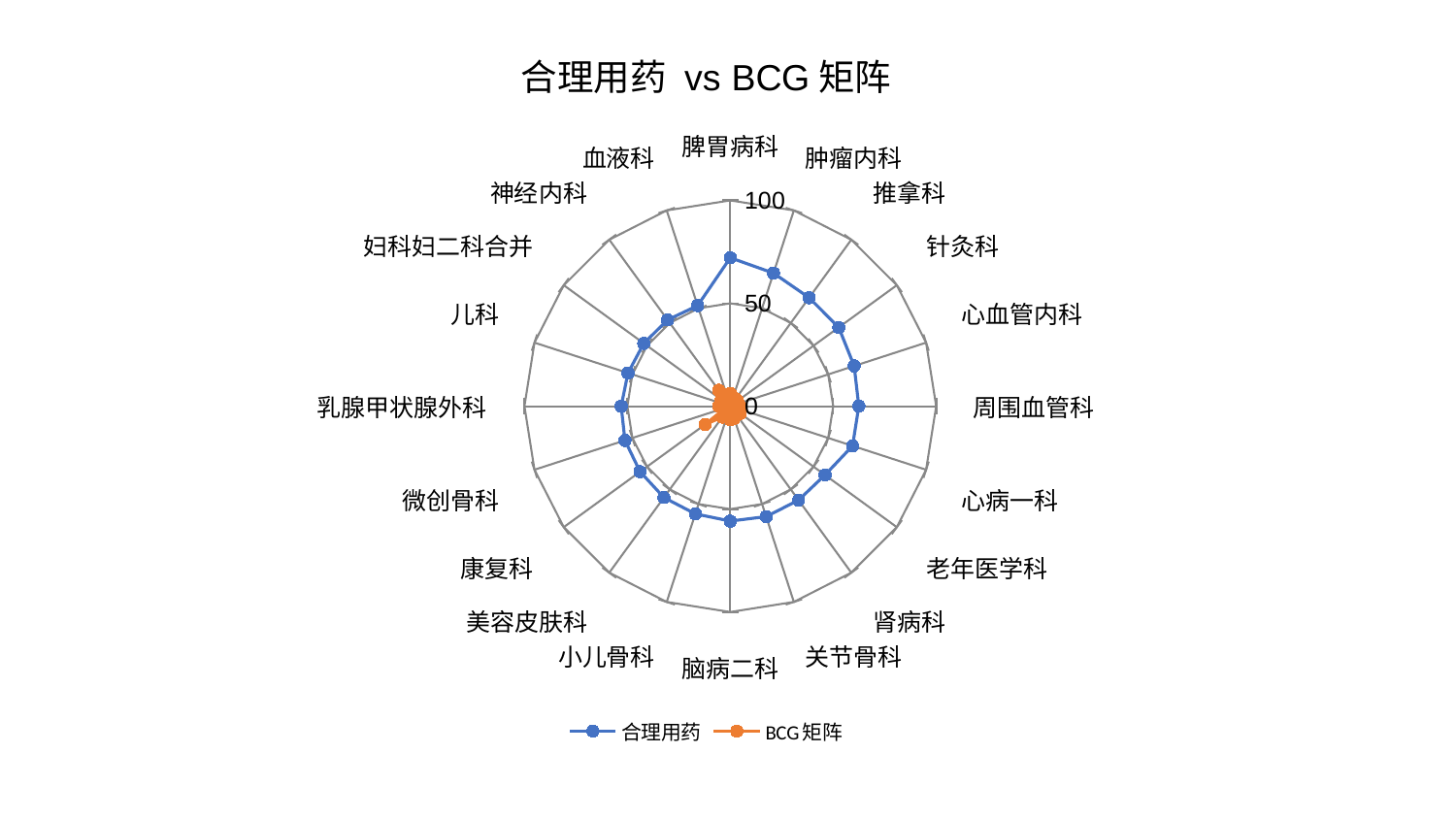

### Chart: 合理用药 vs BCG矩阵

| Category | 合理用药 | BCG矩阵 |
|---|---|---|
| 脾胃病科 | 72.12003302456904 | 6.1946645019857725 |
| 肿瘤内科 | 67.97199313964485 | 3.022457777598918 |
| 推拿科 | 65.14875223348788 | 4.469244716864535 |
| 针灸科 | 65.12471630540267 | 4.382881847308832 |
| 心血管内科 | 63.28166771848115 | 3.5222430130320435 |
| 周围血管科 | 62.44215190610538 | 4.710300936931973 |
| 心病一科 | 62.441198128169255 | 4.8595579564313525 |
| 老年医学科 | 56.88091321268465 | 5.985208037540862 |
| 肾病科 | 56.429681174435686 | 3.105386661152835 |
| 关节骨科 | 56.42148582432836 | 6.17677444079353 |
| 脑病二科 | 55.84243208743001 | 6.61070622325238 |
| 小儿骨科 | 55.024391357782136 | 4.8516617217420315 |
| 美容皮肤科 | 54.85633336787439 | 6.546105628525593 |
| 康复科 | 54.17645798986421 | 15.06668663056069 |
| 微创骨科 | 53.80611222141628 | 2.2969442295703653 |
| 乳腺甲状腺外科 | 53.00377692935702 | 5.6597260365701025 |
| 儿科 | 52.252578693157986 | 2.6041921924079547 |
| 妇科妇二科合并 | 51.942708224679464 | 5.358438495871659 |
| 神经内科 | 51.849385111057344 | 9.557108971866363 |
| 血液科 | 51.39475690252793 | 5.757333808240236 |
60